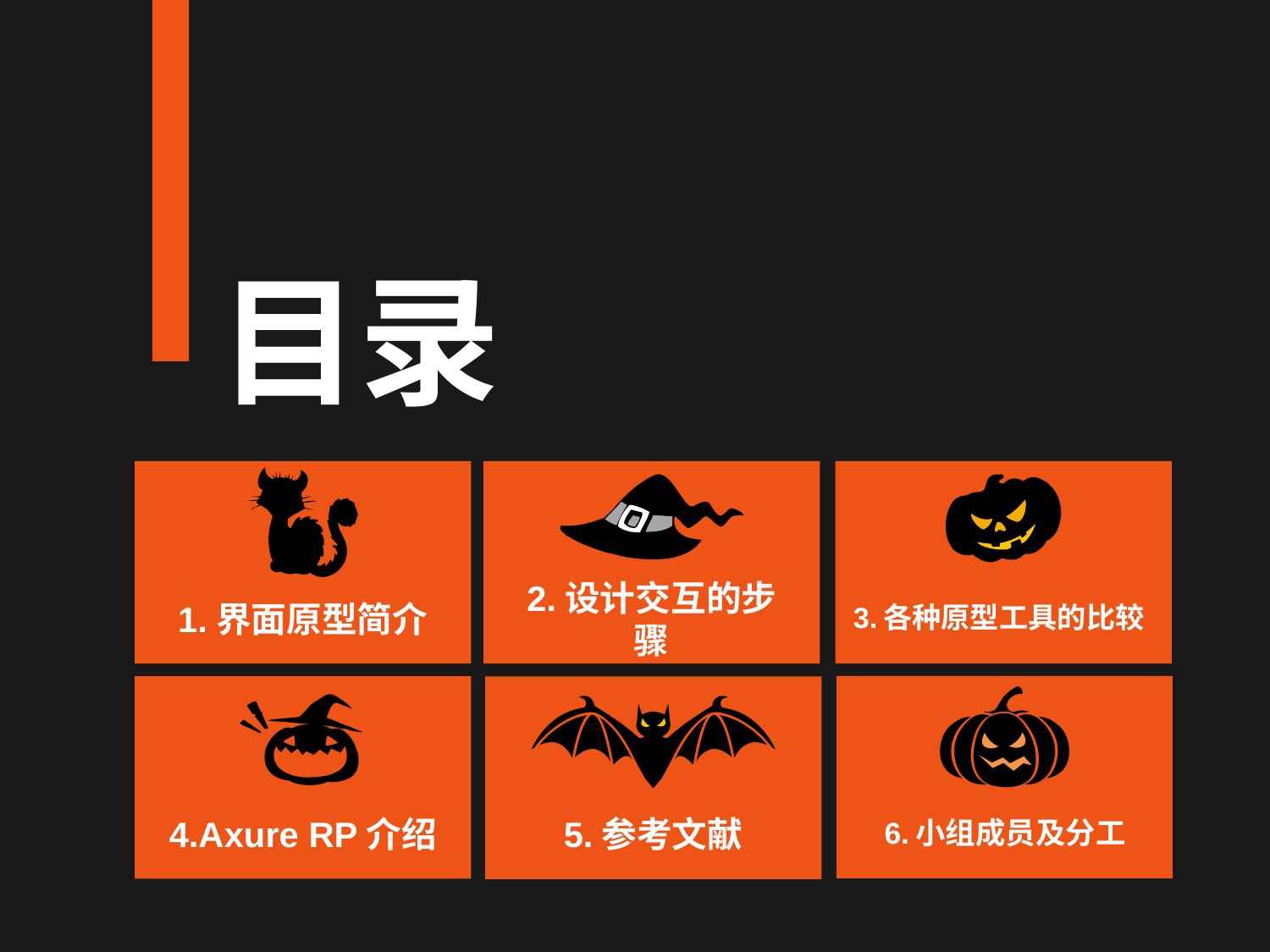

目录

3.各种原型工具的比较
1.界面原型简介
2.设计交互的步骤

4.Axure RP介绍
5.参考文献
6.小组成员及分工